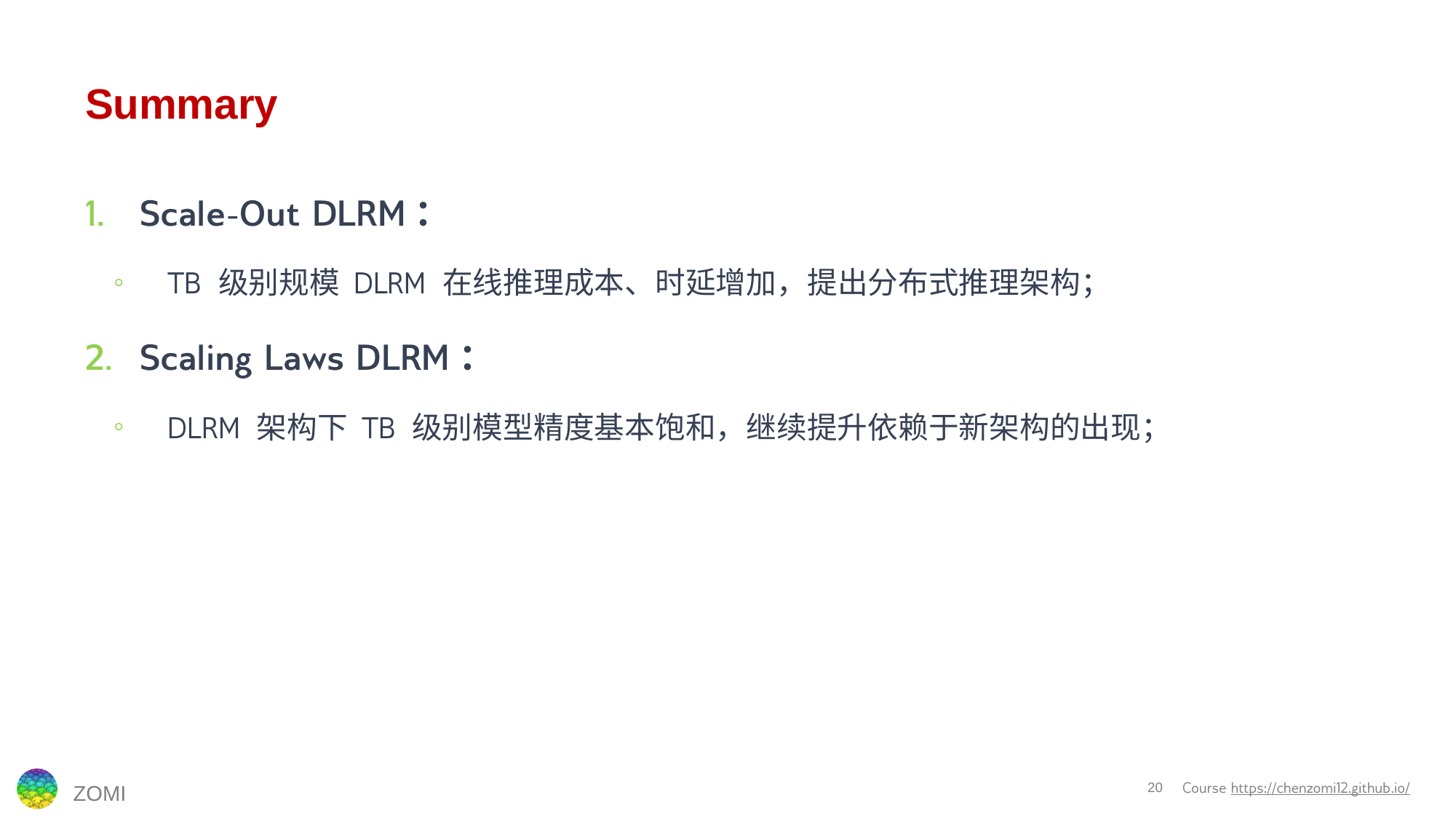

# Summary
Scale-Out DLRM：
TB 级别规模 DLRM 在线推理成本、时延增加，提出分布式推理架构；
Scaling Laws DLRM：
DLRM 架构下 TB 级别模型精度基本饱和，继续提升依赖于新架构的出现；